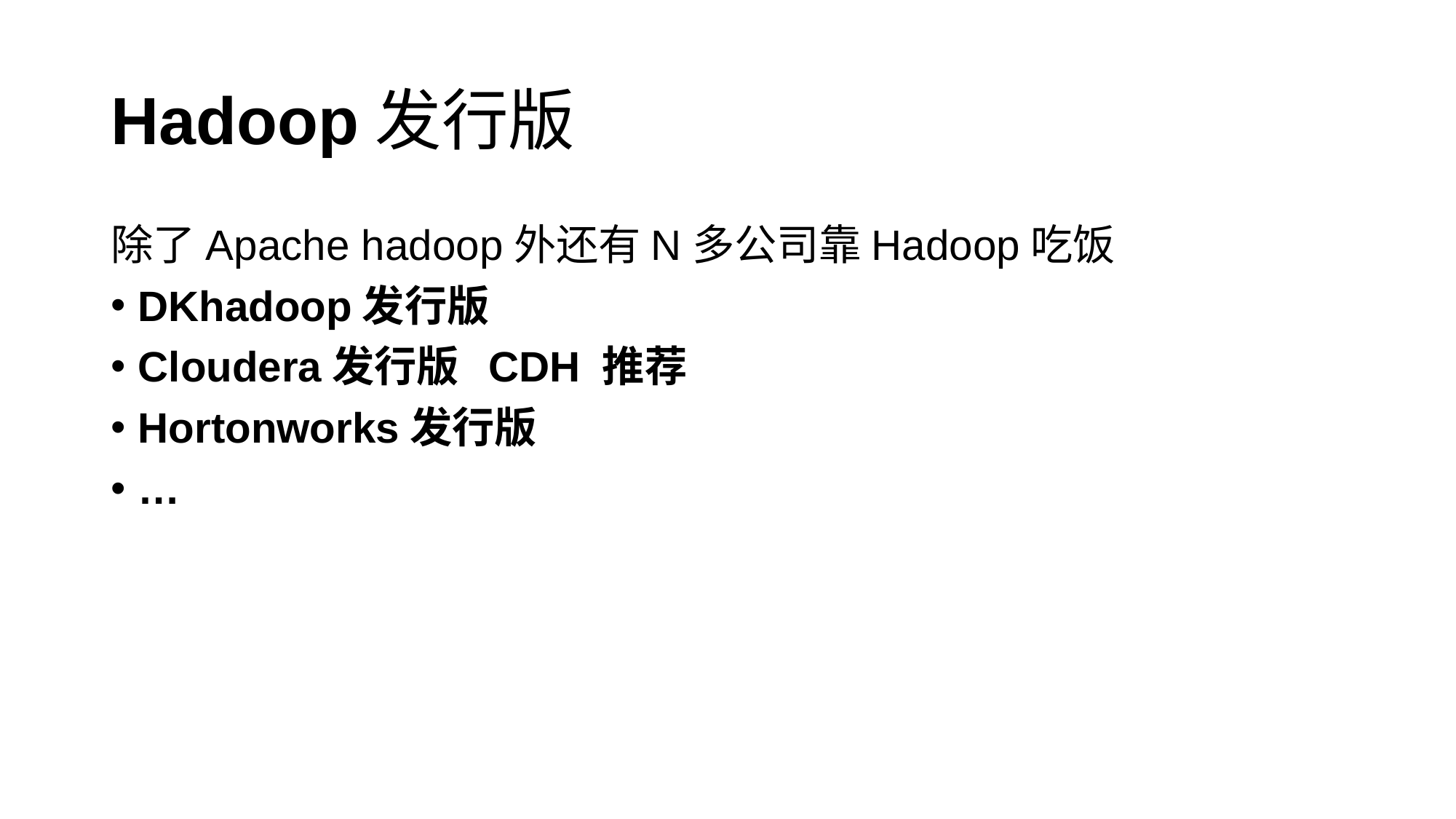

# Hadoop发行版
除了Apache hadoop外还有N多公司靠Hadoop吃饭
DKhadoop发行版
Cloudera发行版  CDH 推荐
Hortonworks发行版
…